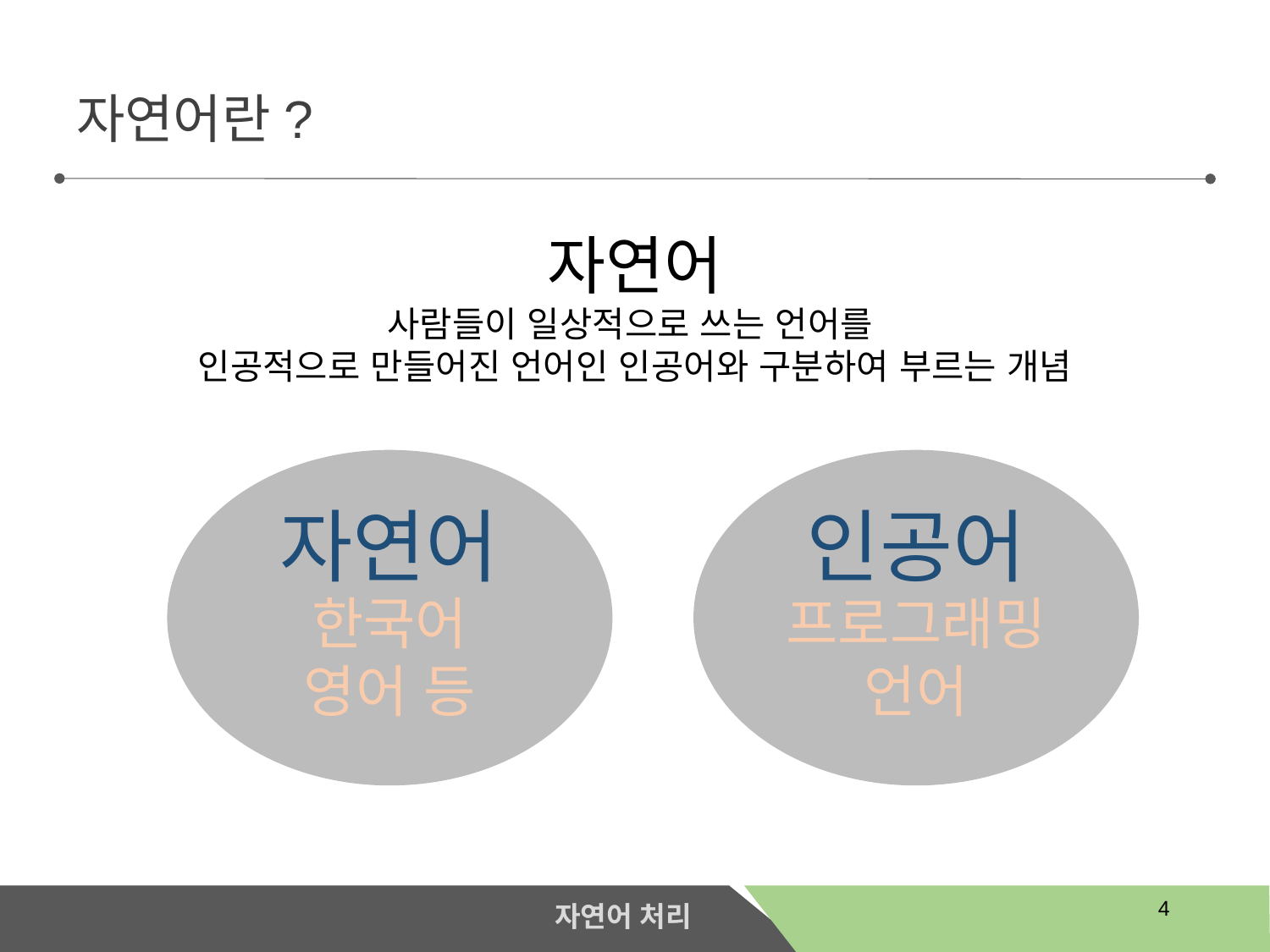

자연어란?
자연어
사람들이 일상적으로 쓰는 언어를
인공적으로 만들어진 언어인 인공어와 구분하여 부르는 개념

자연어
한국어
영어 등

인공어
프로그래밍 언어
4

자연어 처리